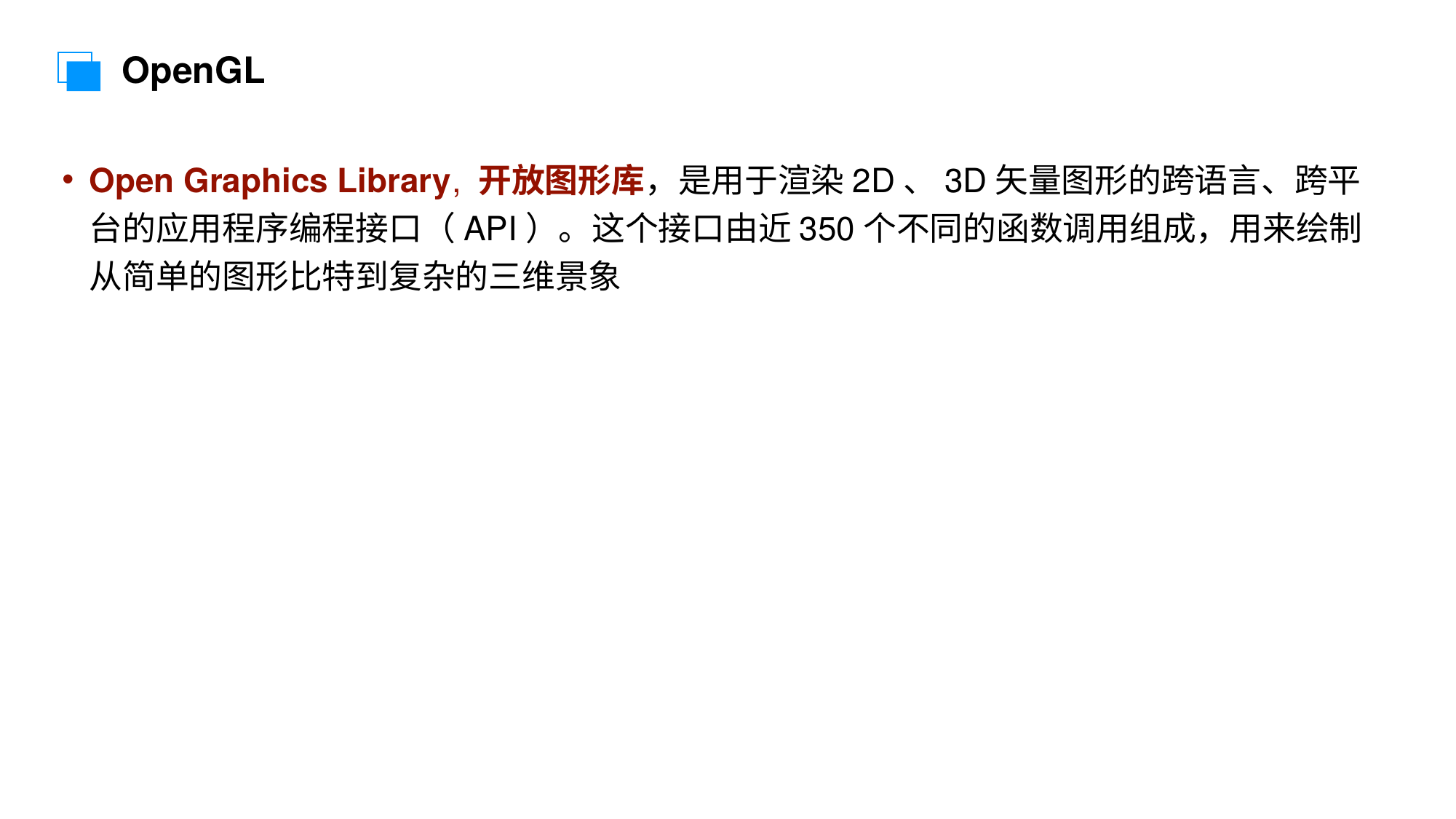

OpenGL
Open Graphics Library, 开放图形库，是用于渲染2D、3D矢量图形的跨语言、跨平台的应用程序编程接口（API）。这个接口由近350个不同的函数调用组成，用来绘制从简单的图形比特到复杂的三维景象